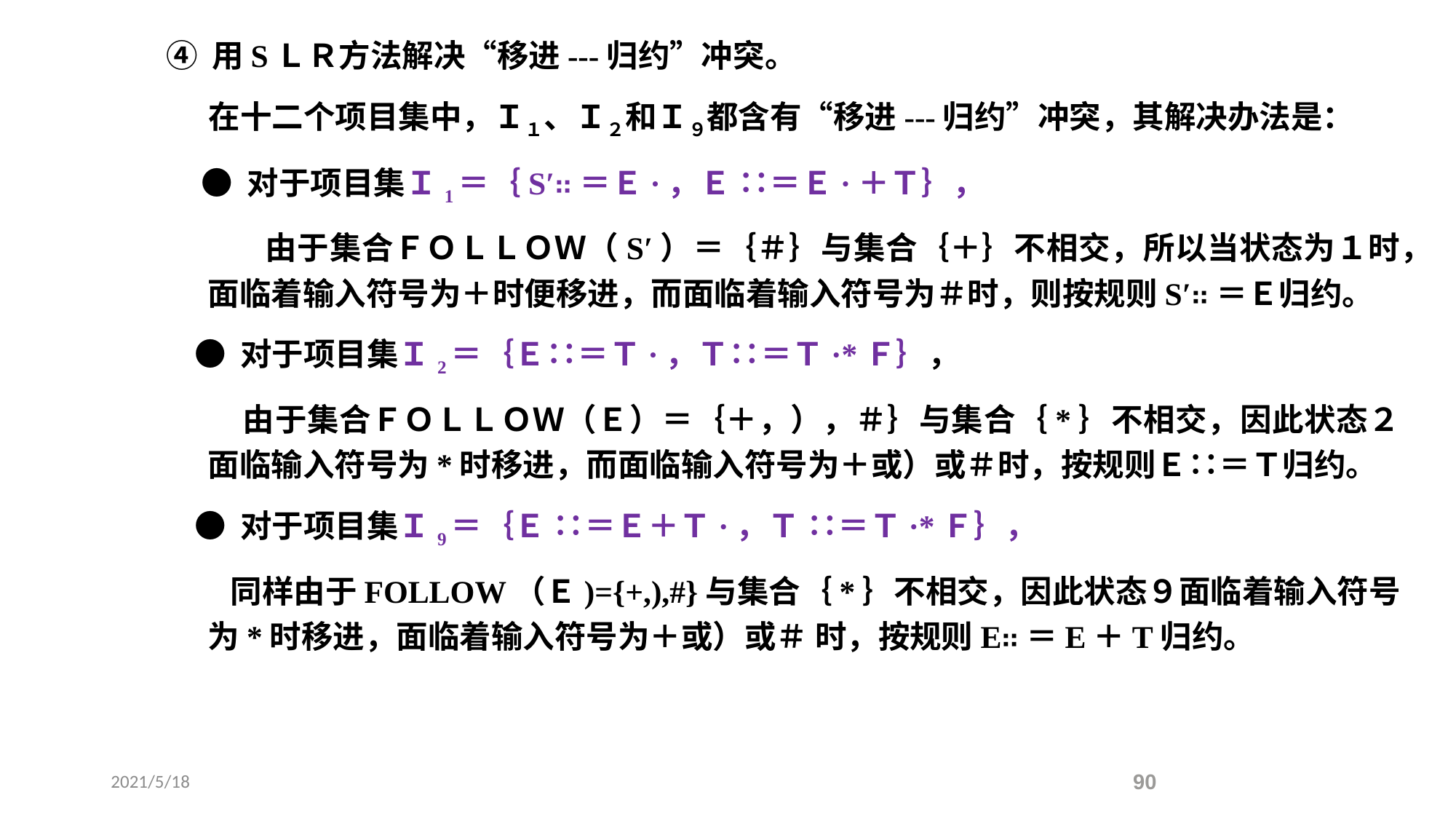

④ 用SＬＲ方法解决“移进---归约”冲突。
     在十二个项目集中，Ｉ１、Ｉ２和Ｉ９都含有“移进---归约”冲突，其解决办法是：
     ● 对于项目集Ｉ1＝｛S′∷＝Ｅ·，Ｅ ∷＝Ｅ·＋Ｔ｝，
            由于集合ＦＯＬＬＯＷ（S′）＝｛＃｝与集合｛＋｝不相交，所以当状态为１时，面临着输入符号为＋时便移进，而面临着输入符号为＃时，则按规则S′∷＝Ｅ归约。
    ● 对于项目集Ｉ2＝｛Ｅ∷＝Ｔ·，Ｔ∷＝Ｔ·*Ｆ｝，
         由于集合ＦＯＬＬＯＷ（Ｅ）＝｛＋，），＃｝与集合｛*｝不相交，因此状态２面临输入符号为*时移进，而面临输入符号为＋或）或＃时，按规则Ｅ∷＝Ｔ归约。
    ● 对于项目集Ｉ9＝｛Ｅ ∷＝Ｅ＋Ｔ·，Ｔ ∷＝Ｔ·*Ｆ｝，
        同样由于FOLLOW（Ｅ)={+,),#}与集合｛*｝不相交，因此状态９面临着输入符号为*时移进，面临着输入符号为＋或）或＃ 时，按规则E∷＝E＋T归约。
2021/5/18
90